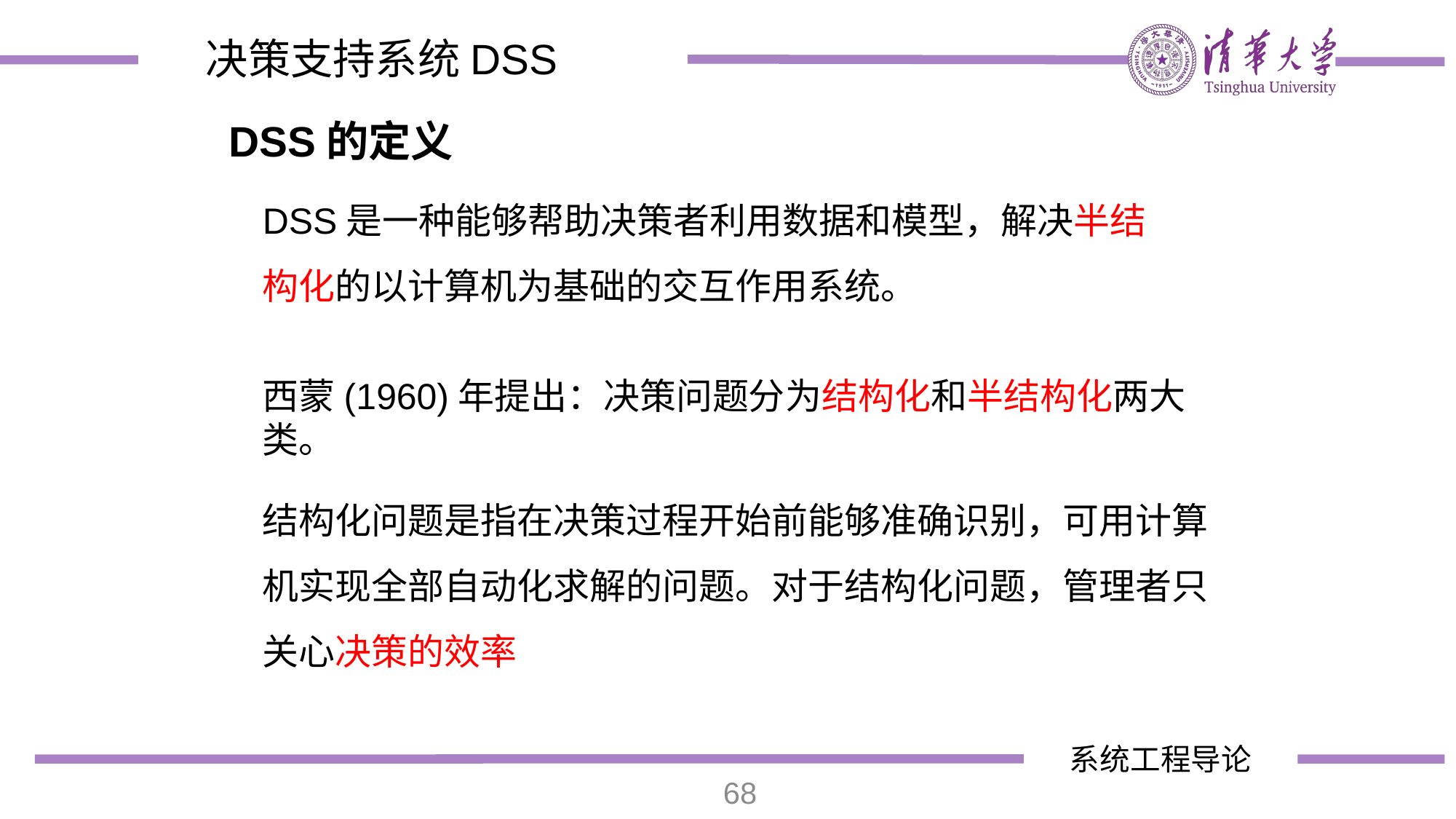

决策支持系统DSS
DSS的定义
DSS是一种能够帮助决策者利用数据和模型，解决半结构化的以计算机为基础的交互作用系统。
西蒙(1960)年提出：决策问题分为结构化和半结构化两大类。
结构化问题是指在决策过程开始前能够准确识别，可用计算机实现全部自动化求解的问题。对于结构化问题，管理者只关心决策的效率